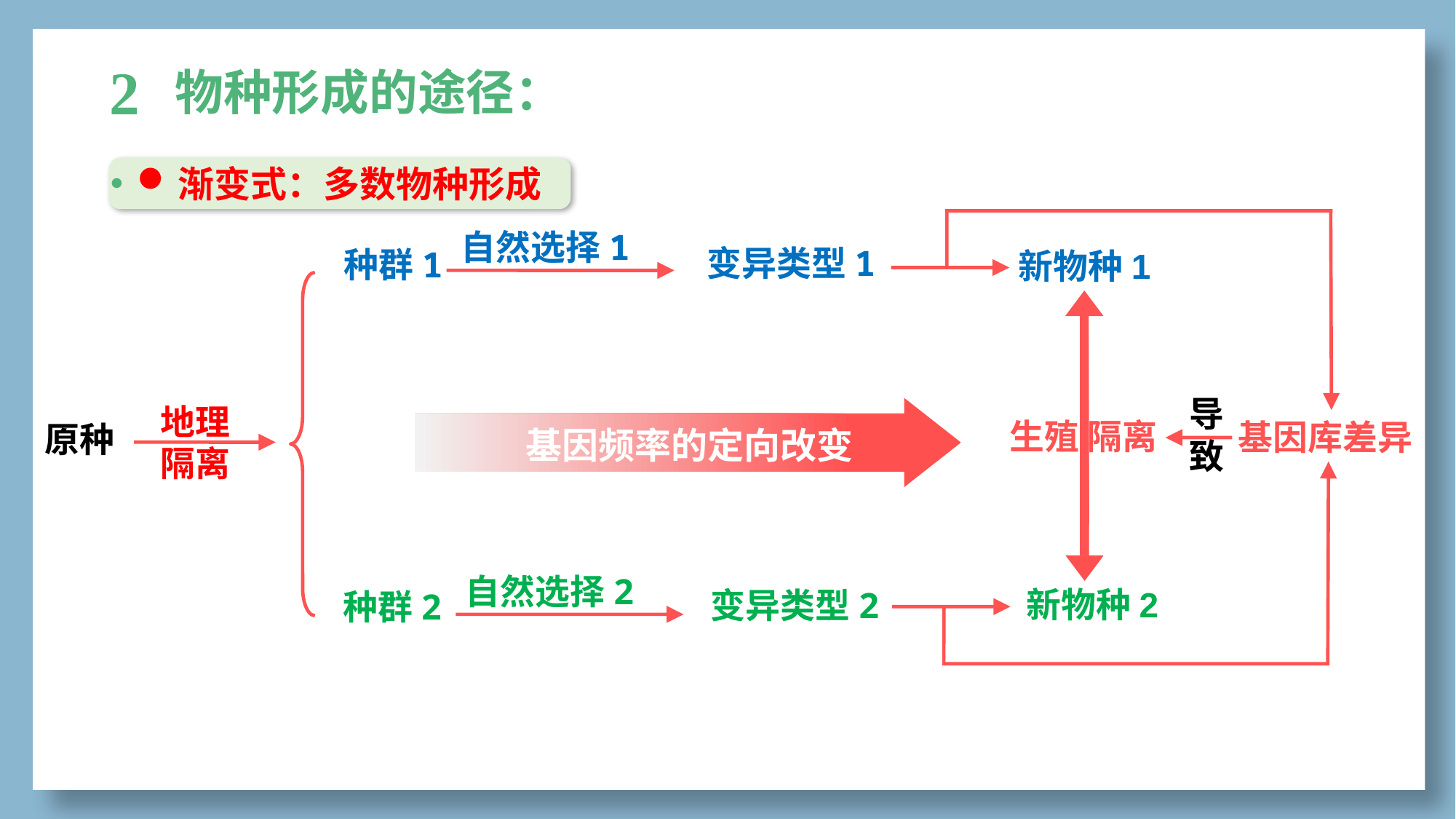

2.
物种形成的途径：
渐变式：多数物种形成

自然选择1
变异类型1
种群1
新物种1

导致
地理隔离

生殖 隔离
基因库差异
原种
基因频率的定向改变

自然选择2
新物种2
变异类型2
种群2